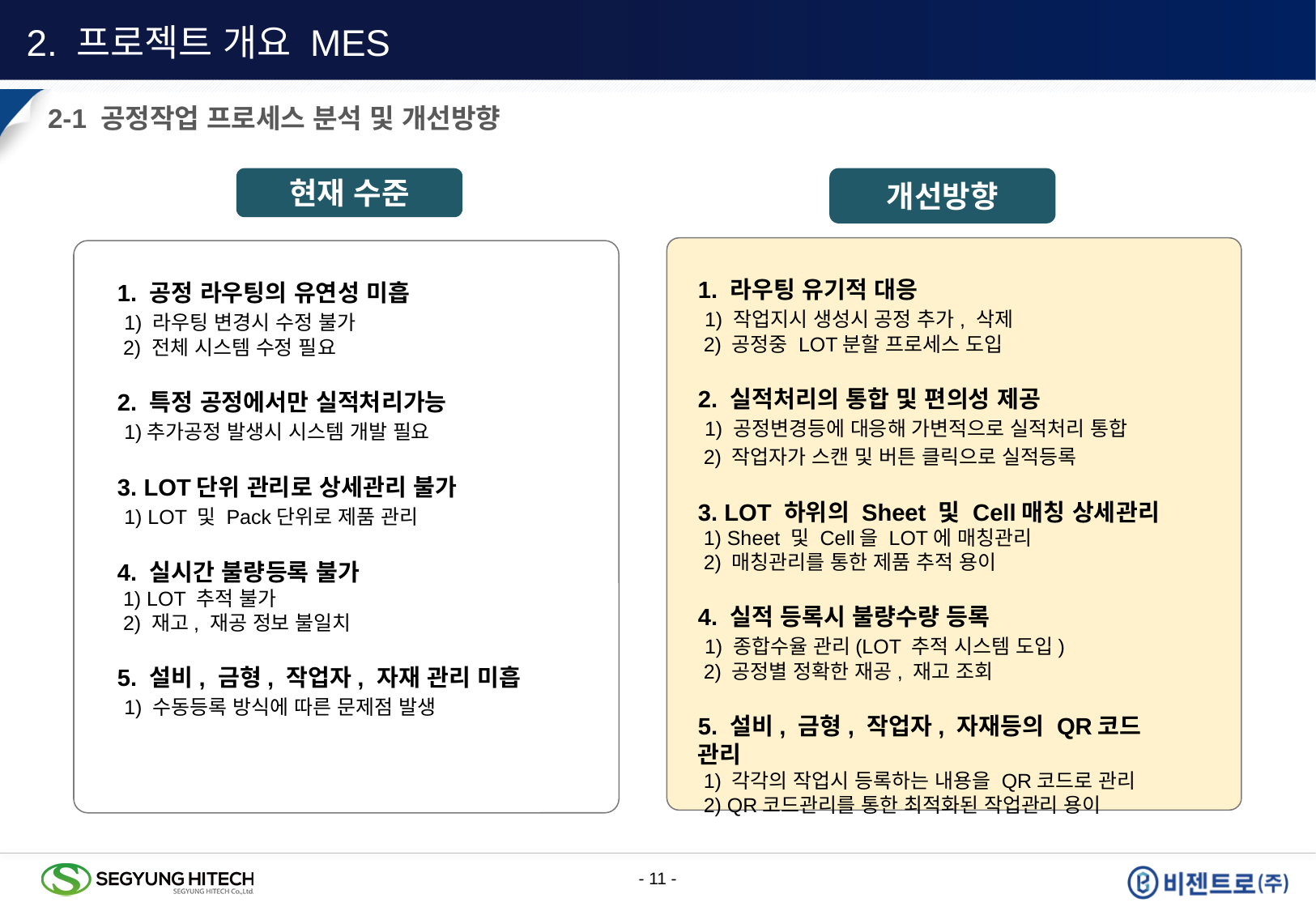

2. 프로젝트 개요 MES
2-1 공정작업 프로세스 분석 및 개선방향
현재 수준
개선방향

1. 라우팅 유기적 대응
 1) 작업지시 생성시 공정 추가, 삭제
 2) 공정중 LOT분할 프로세스 도입

2. 실적처리의 통합 및 편의성 제공
 1) 공정변경등에 대응해 가변적으로 실적처리 통합
 2) 작업자가 스캔 및 버튼 클릭으로 실적등록

3. LOT 하위의 Sheet 및 Cell매칭 상세관리
 1) Sheet 및 Cell을 LOT에 매칭관리
 2) 매칭관리를 통한 제품 추적 용이

4. 실적 등록시 불량수량 등록
 1) 종합수율 관리(LOT 추적 시스템 도입)
 2) 공정별 정확한 재공, 재고 조회

5. 설비, 금형, 작업자, 자재등의 QR코드 관리
 1) 각각의 작업시 등록하는 내용을 QR코드로 관리
 2) QR코드관리를 통한 최적화된 작업관리 용이

1. 공정 라우팅의 유연성 미흡
 1) 라우팅 변경시 수정 불가
 2) 전체 시스템 수정 필요

2. 특정 공정에서만 실적처리가능
 1)추가공정 발생시 시스템 개발 필요

3. LOT단위 관리로 상세관리 불가
 1) LOT 및 Pack단위로 제품 관리

4. 실시간 불량등록 불가
 1) LOT 추적 불가
 2) 재고, 재공 정보 불일치

5. 설비, 금형, 작업자, 자재 관리 미흡
 1) 수동등록 방식에 따른 문제점 발생